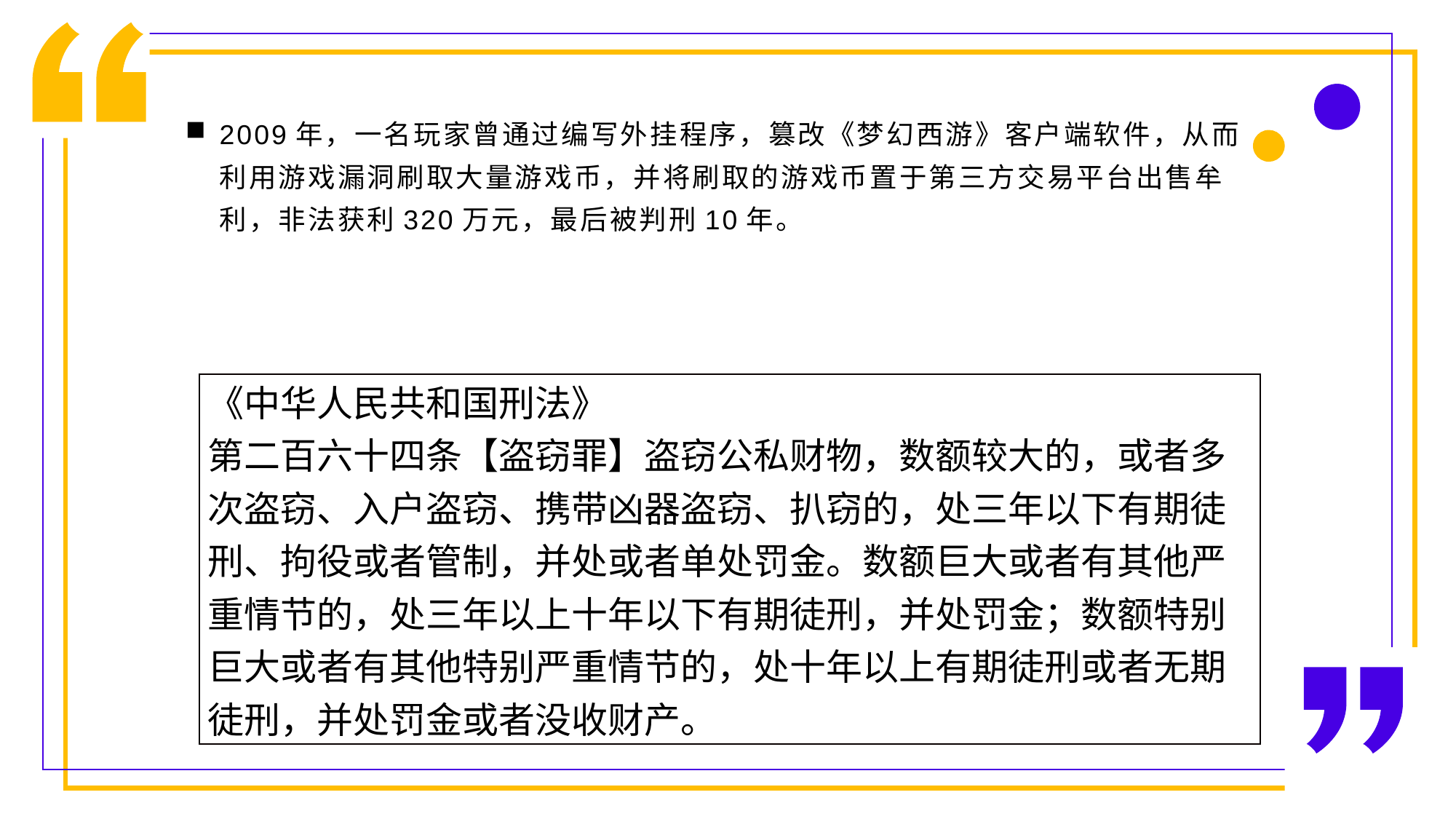

2009年，一名玩家曾通过编写外挂程序，篡改《梦幻西游》客户端软件，从而利用游戏漏洞刷取大量游戏币，并将刷取的游戏币置于第三方交易平台出售牟利，非法获利320万元，最后被判刑10年。

| 《中华人民共和国刑法》 第二百六十四条【盗窃罪】盗窃公私财物，数额较大的，或者多次盗窃、入户盗窃、携带凶器盗窃、扒窃的，处三年以下有期徒刑、拘役或者管制，并处或者单处罚金。数额巨大或者有其他严重情节的，处三年以上十年以下有期徒刑，并处罚金；数额特别巨大或者有其他特别严重情节的，处十年以上有期徒刑或者无期徒刑，并处罚金或者没收财产。 |
| --- |